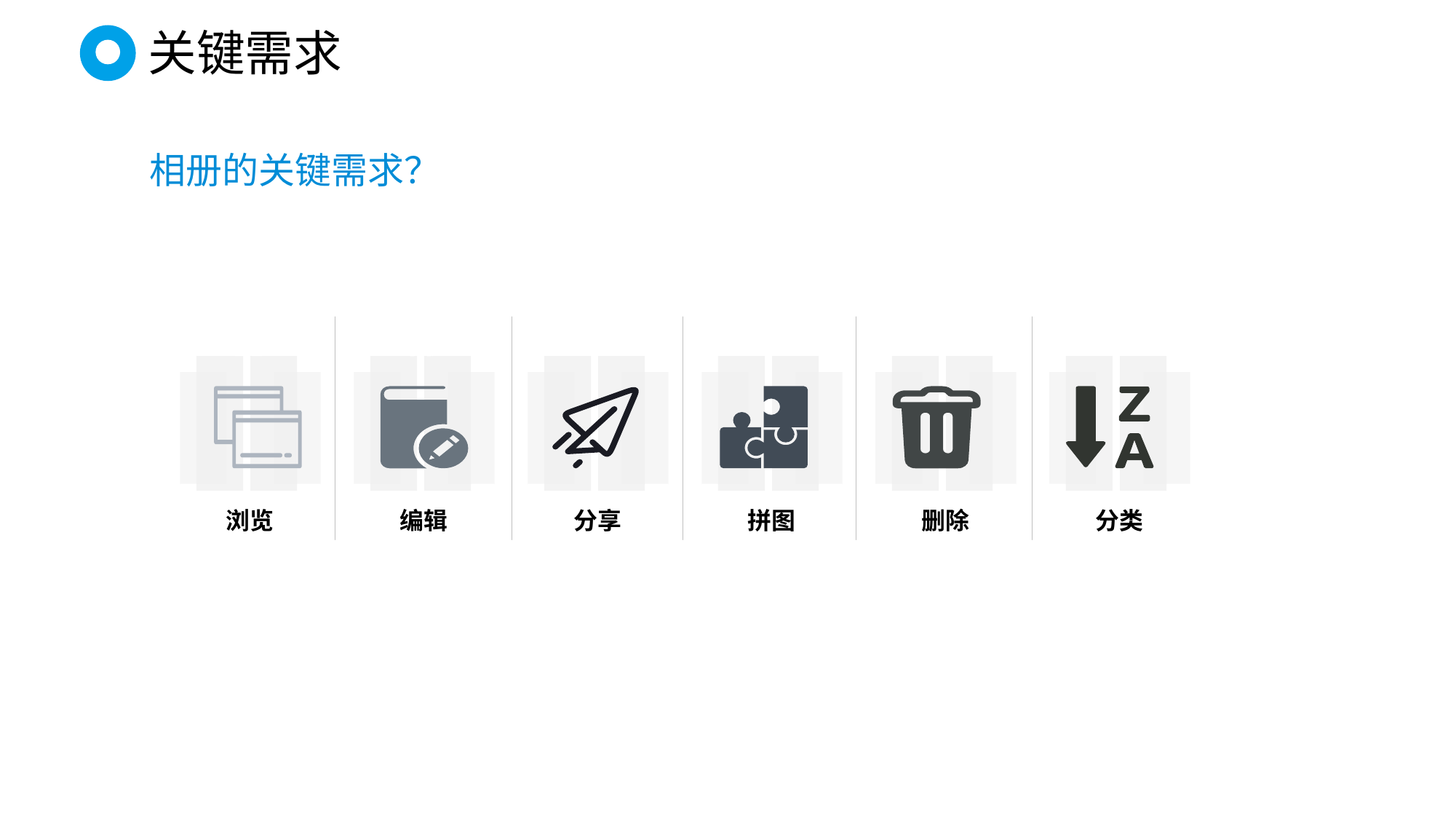

关键需求

相册的关键需求？

编辑

浏览

拼图

删除

分类

分享